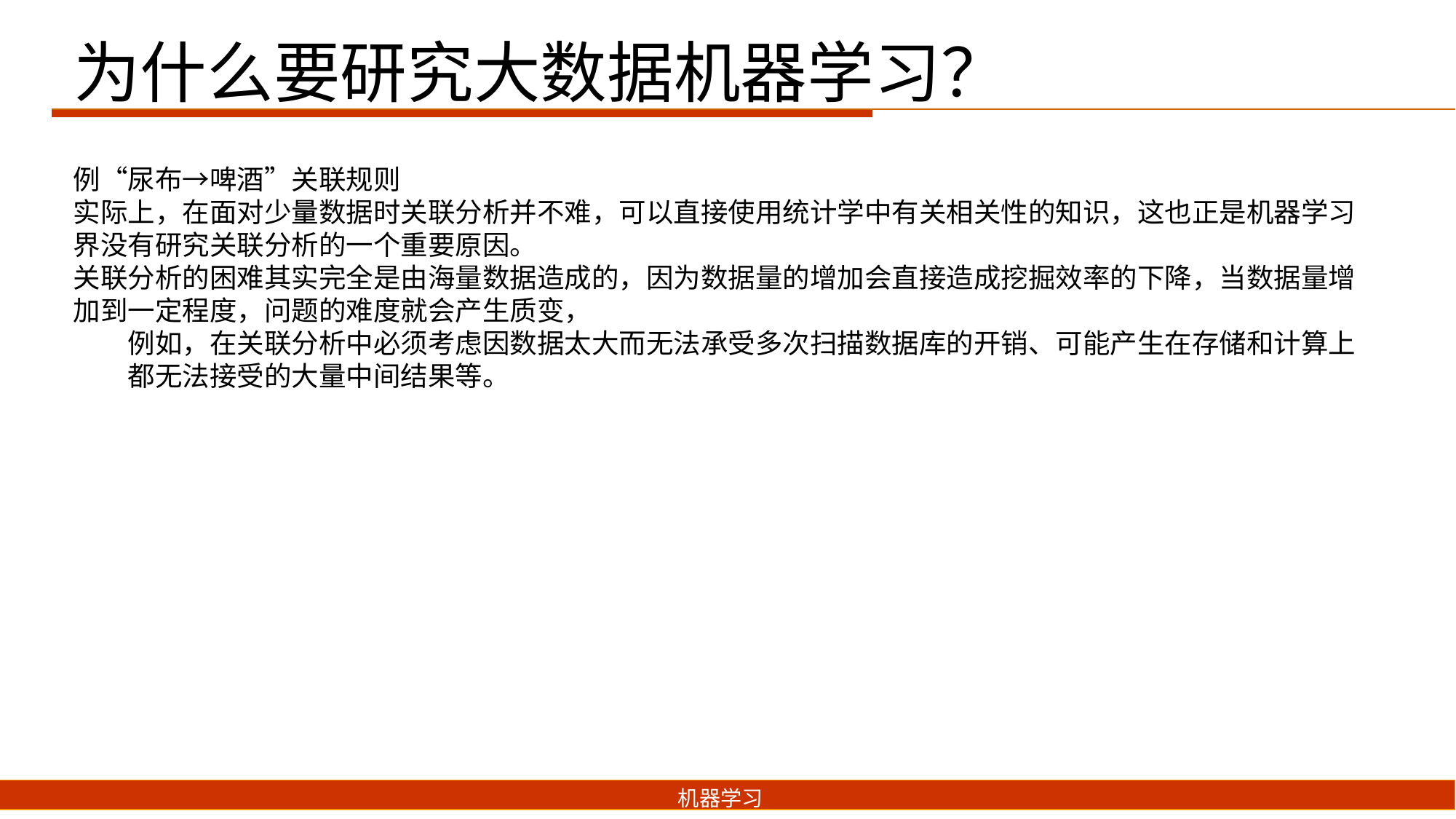

为什么要研究大数据机器学习？
例“尿布→啤酒”关联规则
实际上，在面对少量数据时关联分析并不难，可以直接使用统计学中有关相关性的知识，这也正是机器学习界没有研究关联分析的一个重要原因。
关联分析的困难其实完全是由海量数据造成的，因为数据量的增加会直接造成挖掘效率的下降，当数据量增加到一定程度，问题的难度就会产生质变，
例如，在关联分析中必须考虑因数据太大而无法承受多次扫描数据库的开销、可能产生在存储和计算上都无法接受的大量中间结果等。